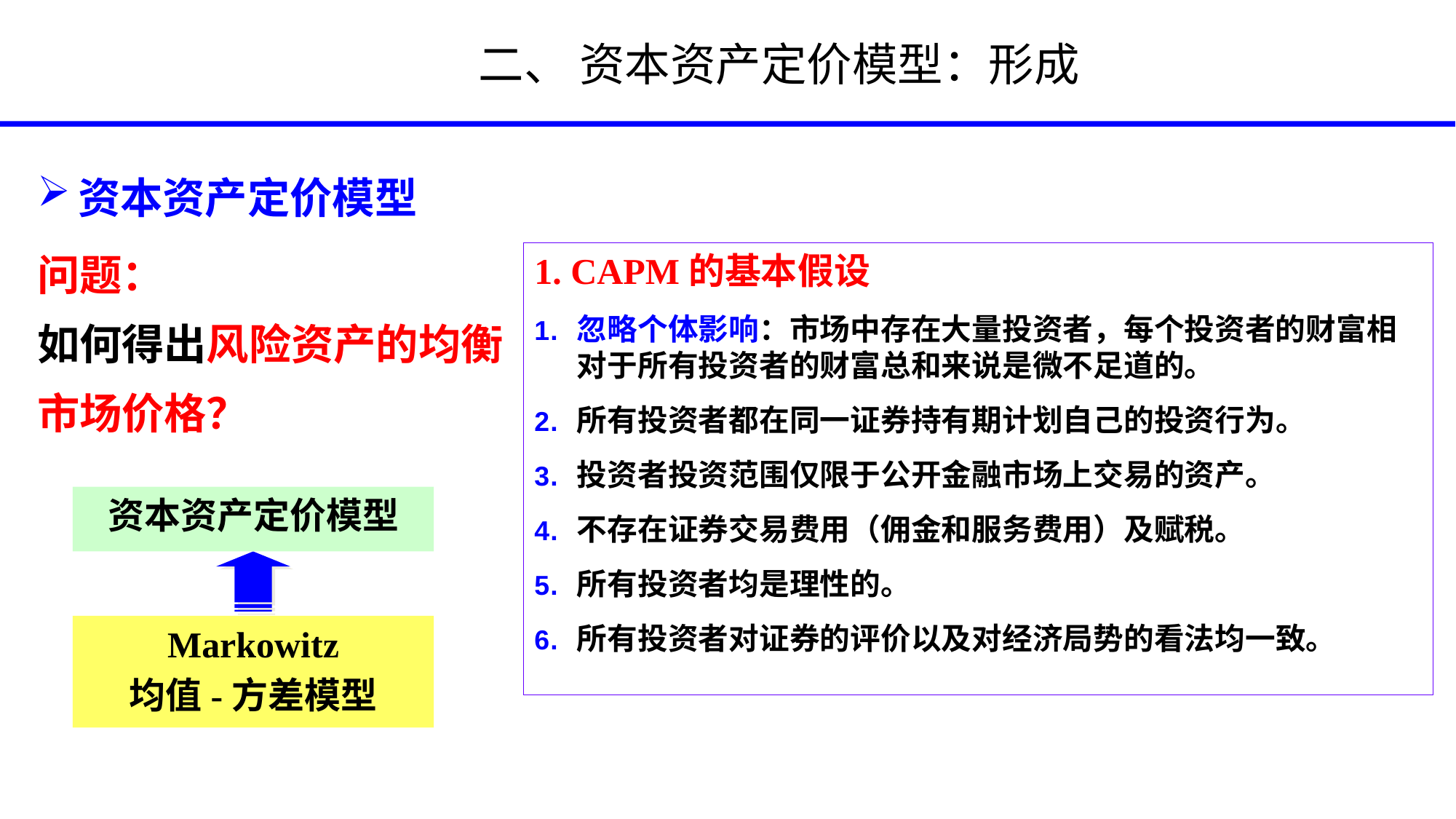

# 二、 资本资产定价模型：形成
资本资产定价模型
问题：
如何得出风险资产的均衡
市场价格？

1. CAPM的基本假设
忽略个体影响：市场中存在大量投资者，每个投资者的财富相对于所有投资者的财富总和来说是微不足道的。
所有投资者都在同一证券持有期计划自己的投资行为。
投资者投资范围仅限于公开金融市场上交易的资产。
不存在证券交易费用（佣金和服务费用）及赋税。
所有投资者均是理性的。
所有投资者对证券的评价以及对经济局势的看法均一致。
资本资产定价模型

Markowitz
均值-方差模型